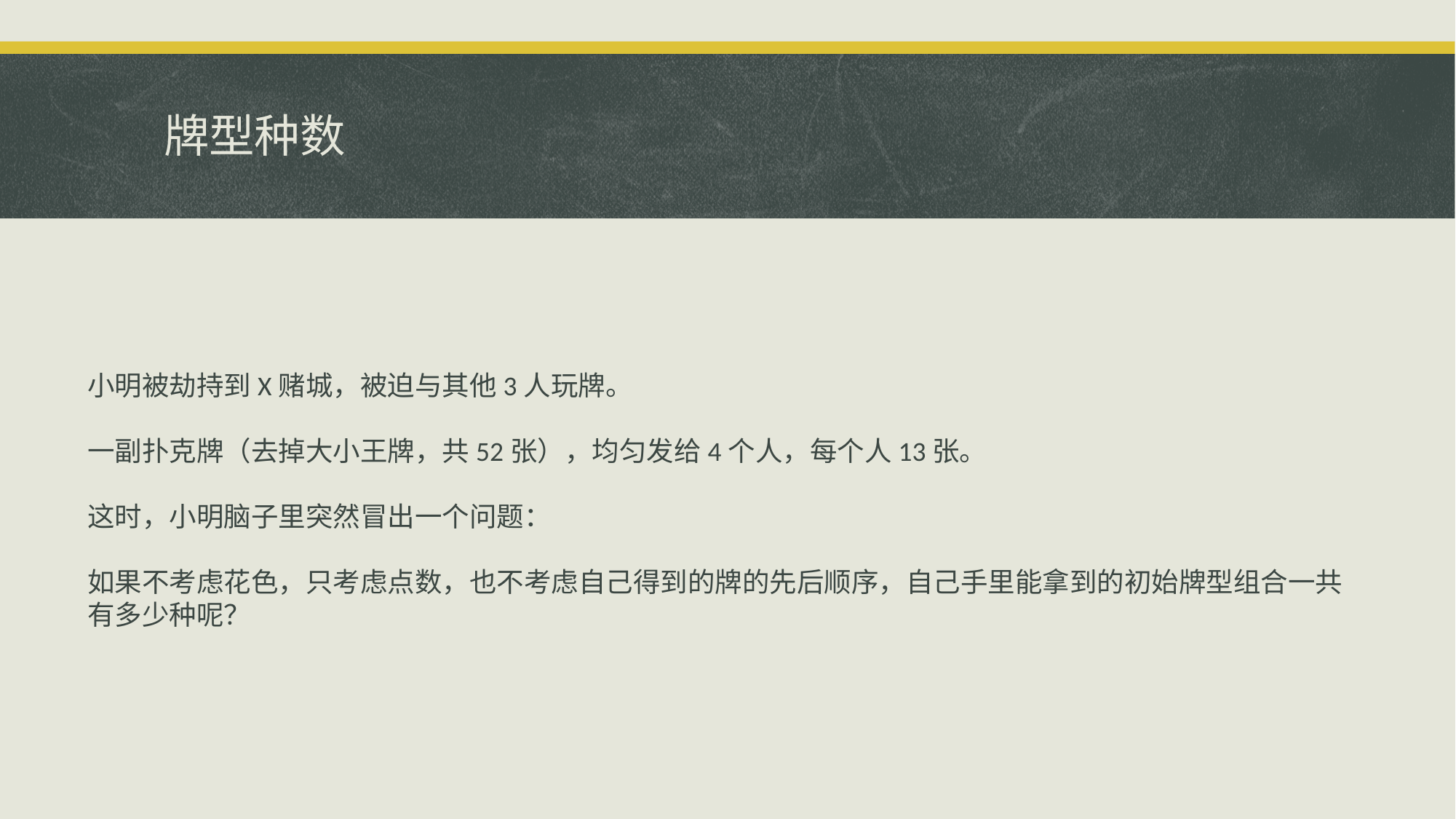

# 牌型种数

小明被劫持到X赌城，被迫与其他3人玩牌。

一副扑克牌（去掉大小王牌，共52张），均匀发给4个人，每个人13张。

这时，小明脑子里突然冒出一个问题：

如果不考虑花色，只考虑点数，也不考虑自己得到的牌的先后顺序，自己手里能拿到的初始牌型组合一共有多少种呢？